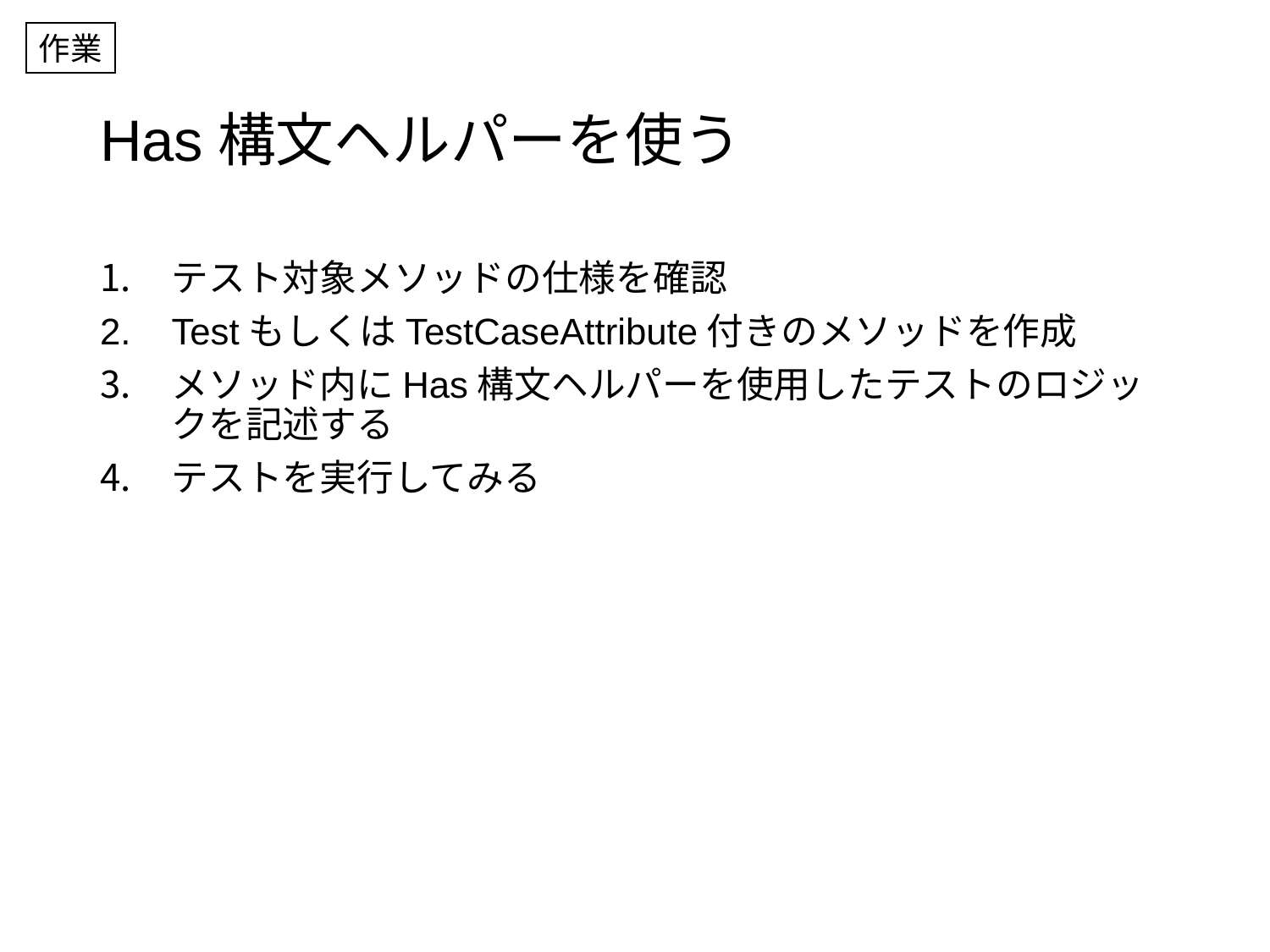

作業
# Has構文ヘルパーを使う
テスト対象メソッドの仕様を確認
TestもしくはTestCaseAttribute付きのメソッドを作成
メソッド内にHas構文ヘルパーを使用したテストのロジックを記述する
テストを実行してみる